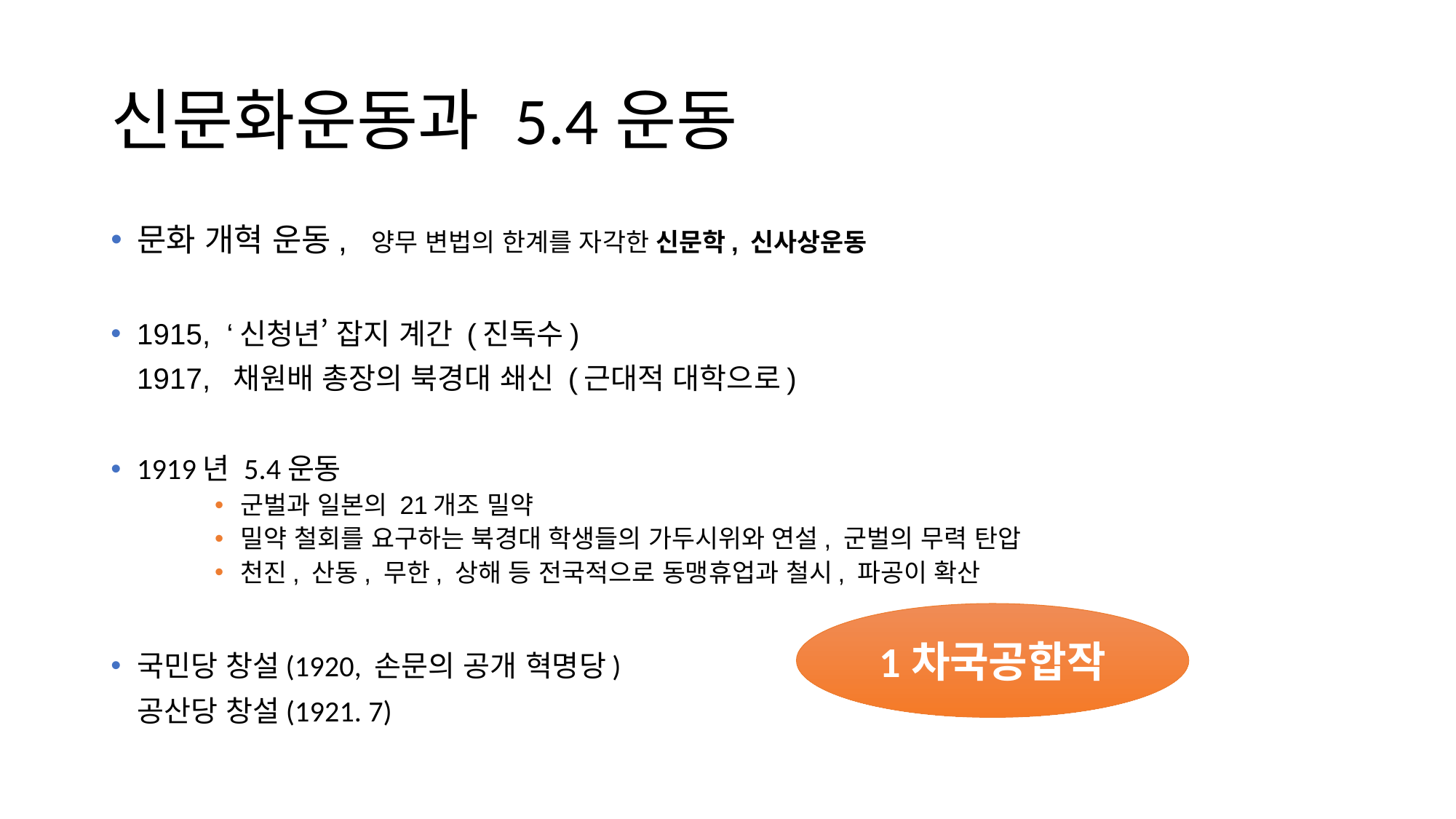

# 신문화운동과 5.4운동
문화 개혁 운동,  양무 변법의 한계를 자각한 신문학, 신사상운동

1915,  ‘신청년’ 잡지 계간 (진독수)
	1917,  채원배 총장의 북경대 쇄신 (근대적 대학으로)

1919년 5.4운동
군벌과 일본의 21개조 밀약
밀약 철회를 요구하는 북경대 학생들의 가두시위와 연설, 군벌의 무력 탄압
천진, 산동, 무한, 상해 등 전국적으로 동맹휴업과 철시, 파공이 확산

국민당 창설(1920, 손문의 공개 혁명당)
	공산당 창설(1921. 7)

1차국공합작